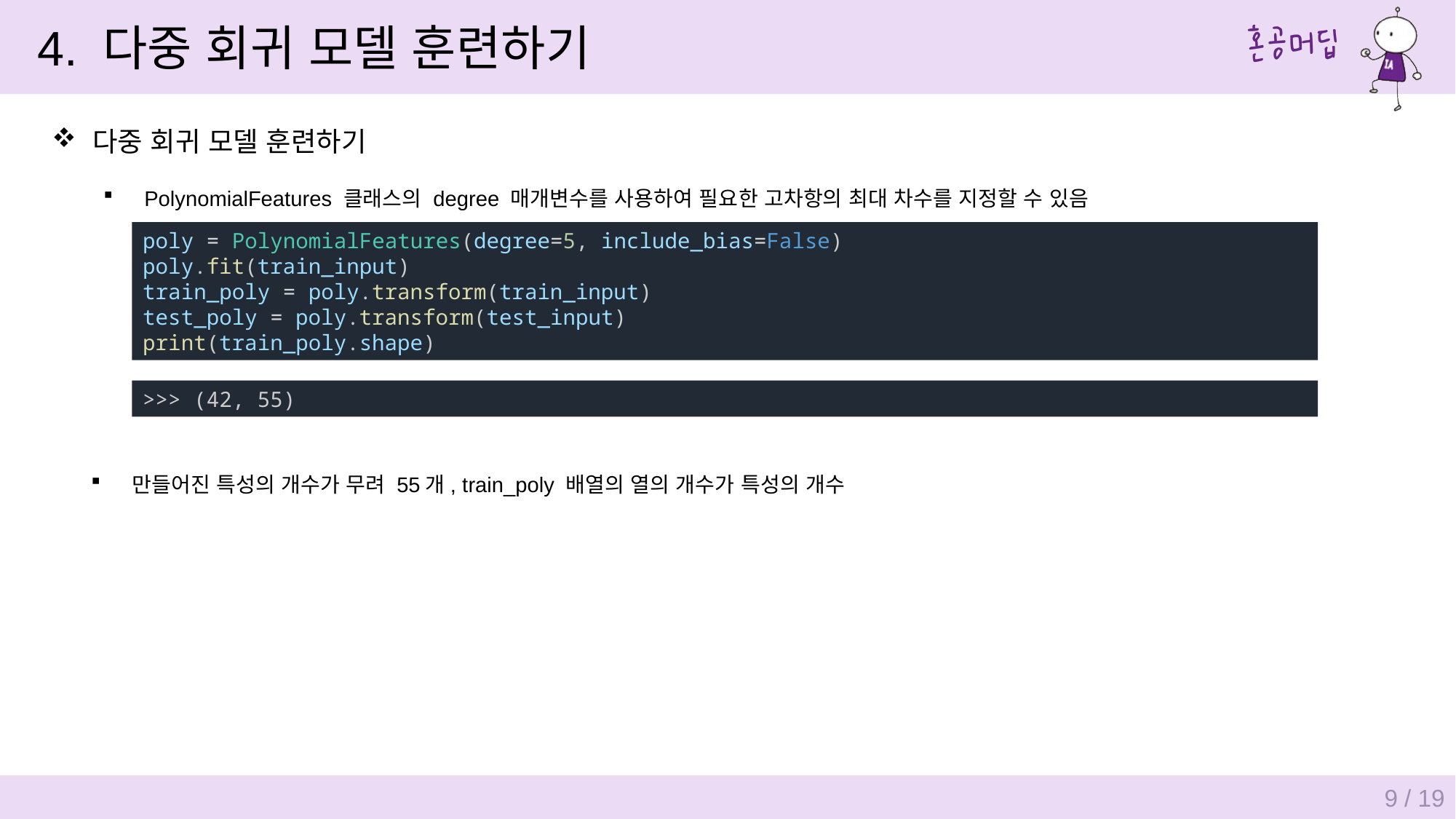

4. 다중 회귀 모델 훈련하기
다중 회귀 모델 훈련하기
PolynomialFeatures 클래스의 degree 매개변수를 사용하여 필요한 고차항의 최대 차수를 지정할 수 있음
poly = PolynomialFeatures(degree=5, include_bias=False)
poly.fit(train_input)
train_poly = poly.transform(train_input)
test_poly = poly.transform(test_input)
print(train_poly.shape)
>>> (42, 55)
만들어진 특성의 개수가 무려 55개, train_poly 배열의 열의 개수가 특성의 개수
9 / 19